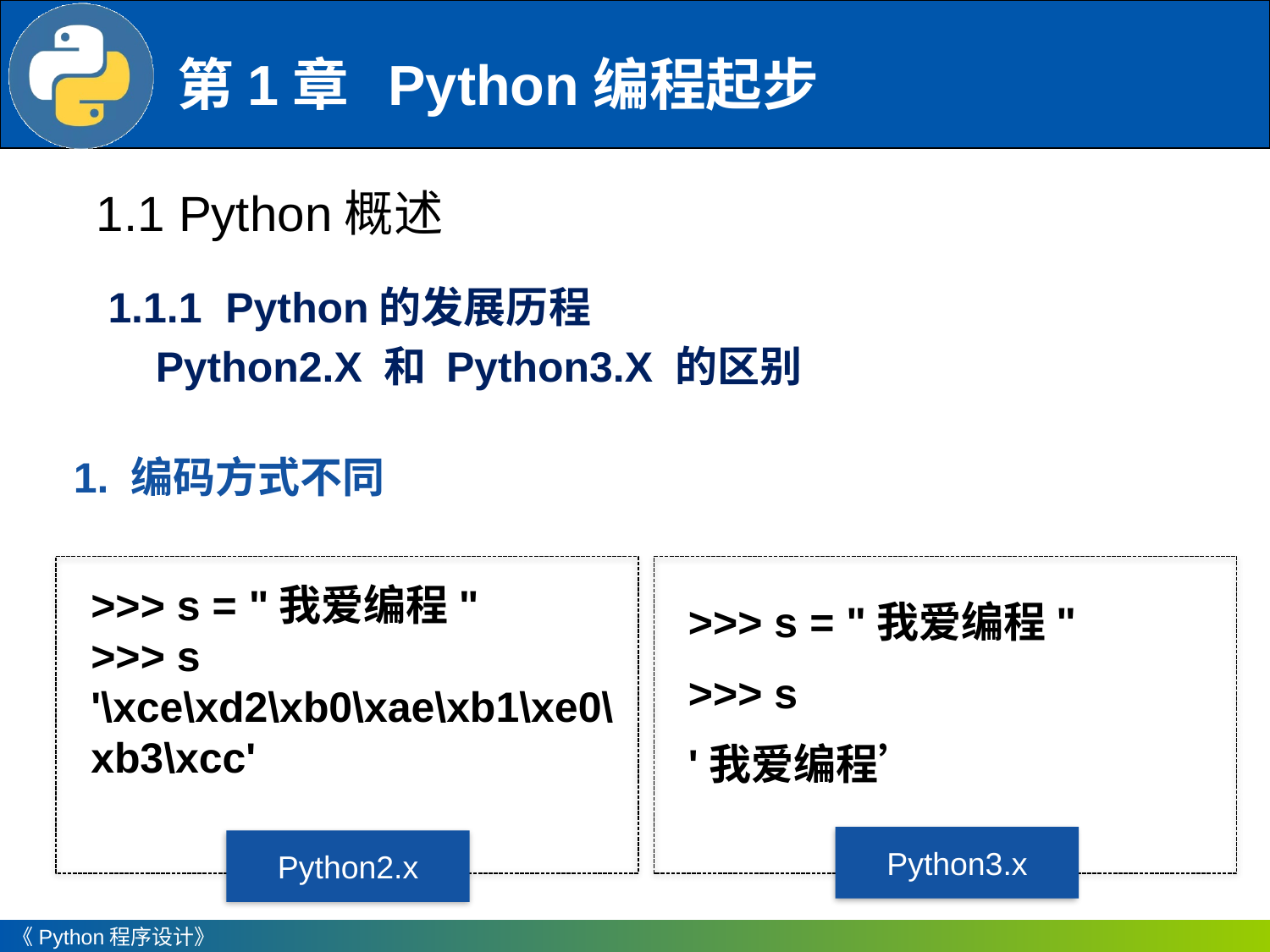

1.1 Python概述
1.1.1  Python的发展历程
Python2.X 和 Python3.X 的区别
1. 编码方式不同

>>> s = "我爱编程"
>>> s
'我爱编程’
>>> s = "我爱编程"
>>> s
'\xce\xd2\xb0\xae\xb1\xe0\xb3\xcc'
Python3.x
Python2.x